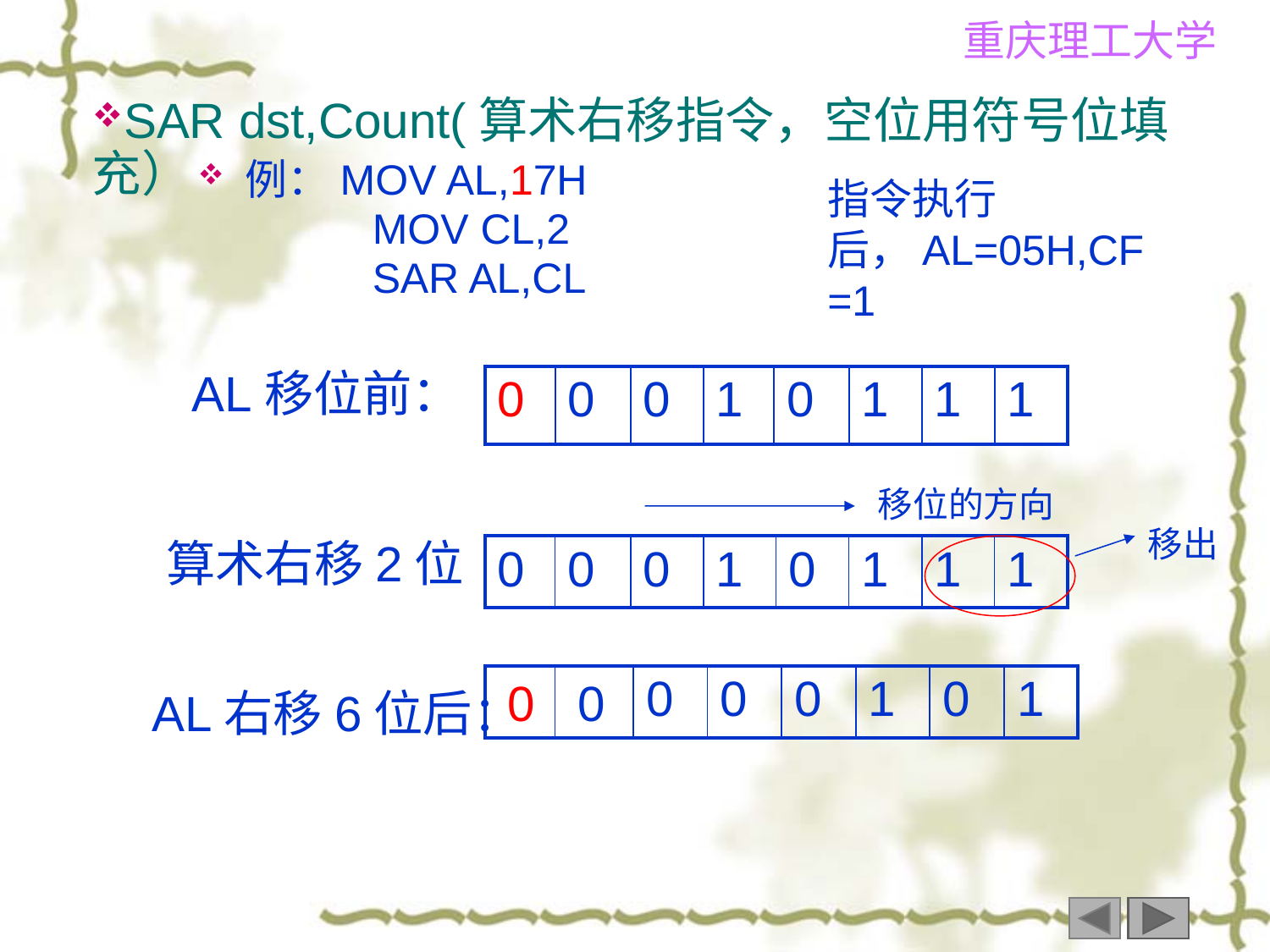

SAR dst,Count(算术右移指令，空位用符号位填充）
例：MOV AL,17H
		MOV CL,2
		SAR AL,CL

指令执行后，AL=05H,CF=1
AL移位前：
| 0 | 0 | 0 | 1 | 0 | 1 | 1 | 1 |
| --- | --- | --- | --- | --- | --- | --- | --- |
移位的方向

移出
算术右移2位
| 0 | 0 | 0 | 1 | 0 | 1 | 1 | 1 |
| --- | --- | --- | --- | --- | --- | --- | --- |

|  |  | 0 | 0 | 0 | 1 | 0 | 1 |
| --- | --- | --- | --- | --- | --- | --- | --- |
0
0
AL右移6位后：